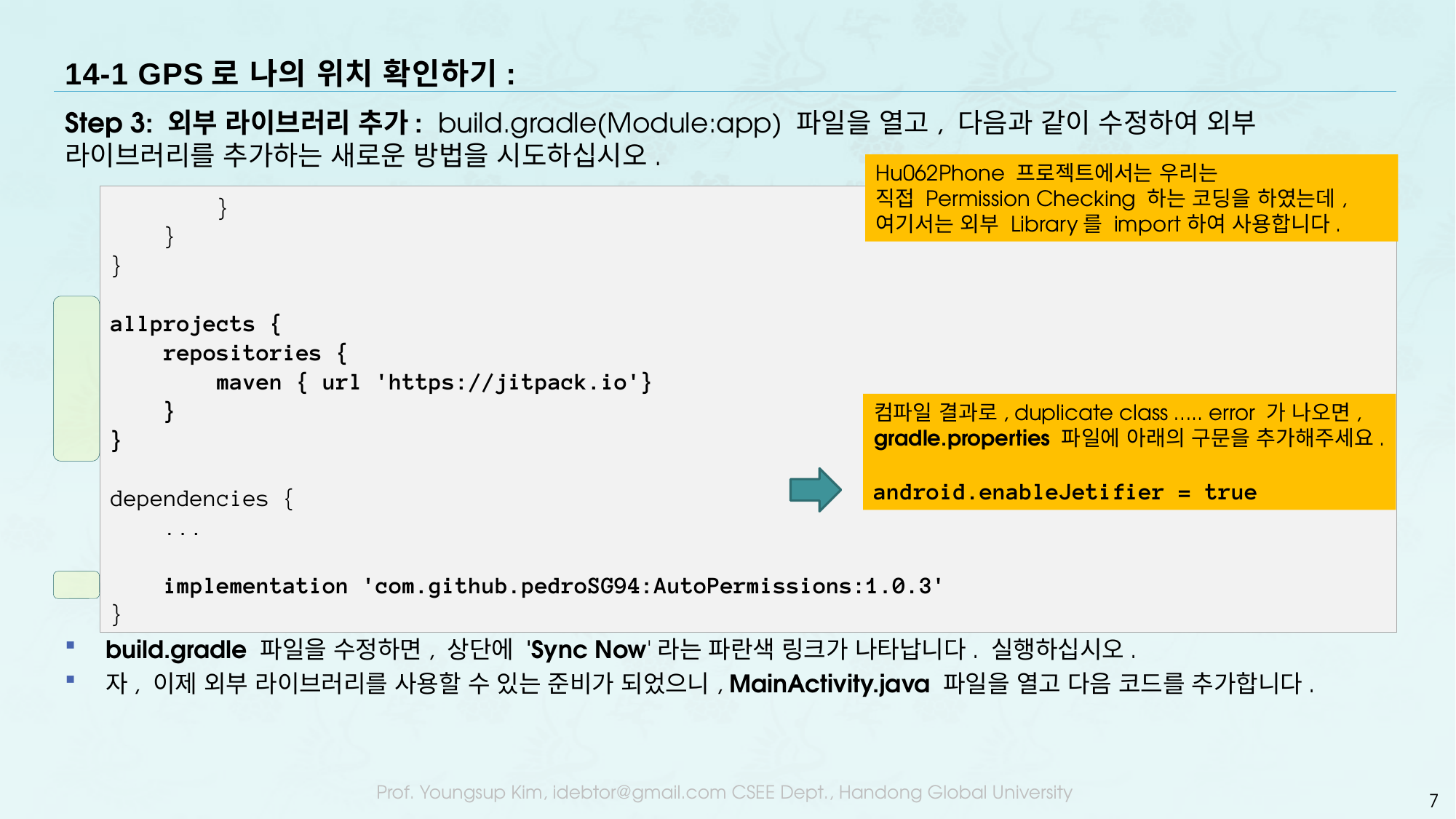

# 14-1 GPS로 나의 위치 확인하기:
Step 3: 외부 라이브러리 추가:  build.gradle(Module:app) 파일을 열고, 다음과 같이 수정하여 외부 라이브러리를 추가하는 새로운 방법을 시도하십시오.

build.gradle 파일을 수정하면, 상단에 'Sync Now'라는 파란색 링크가 나타납니다. 실행하십시오.
자, 이제 외부 라이브러리를 사용할 수 있는 준비가 되었으니, MainActivity.java 파일을 열고 다음 코드를 추가합니다.
Hu062Phone 프로젝트에서는 우리는
직접 Permission Checking 하는 코딩을 하였는데,
여기서는 외부 Library를 import하여 사용합니다.
        }
    }
}

allprojects {
    repositories {
        maven { url 'https://jitpack.io'}
    }
}

dependencies {
    ...

    implementation 'com.github.pedroSG94:AutoPermissions:1.0.3'
}

컴파일 결과로, duplicate class ….. error 가 나오면,
gradle.properties 파일에 아래의 구문을 추가해주세요.

android.enableJetifier = true

7